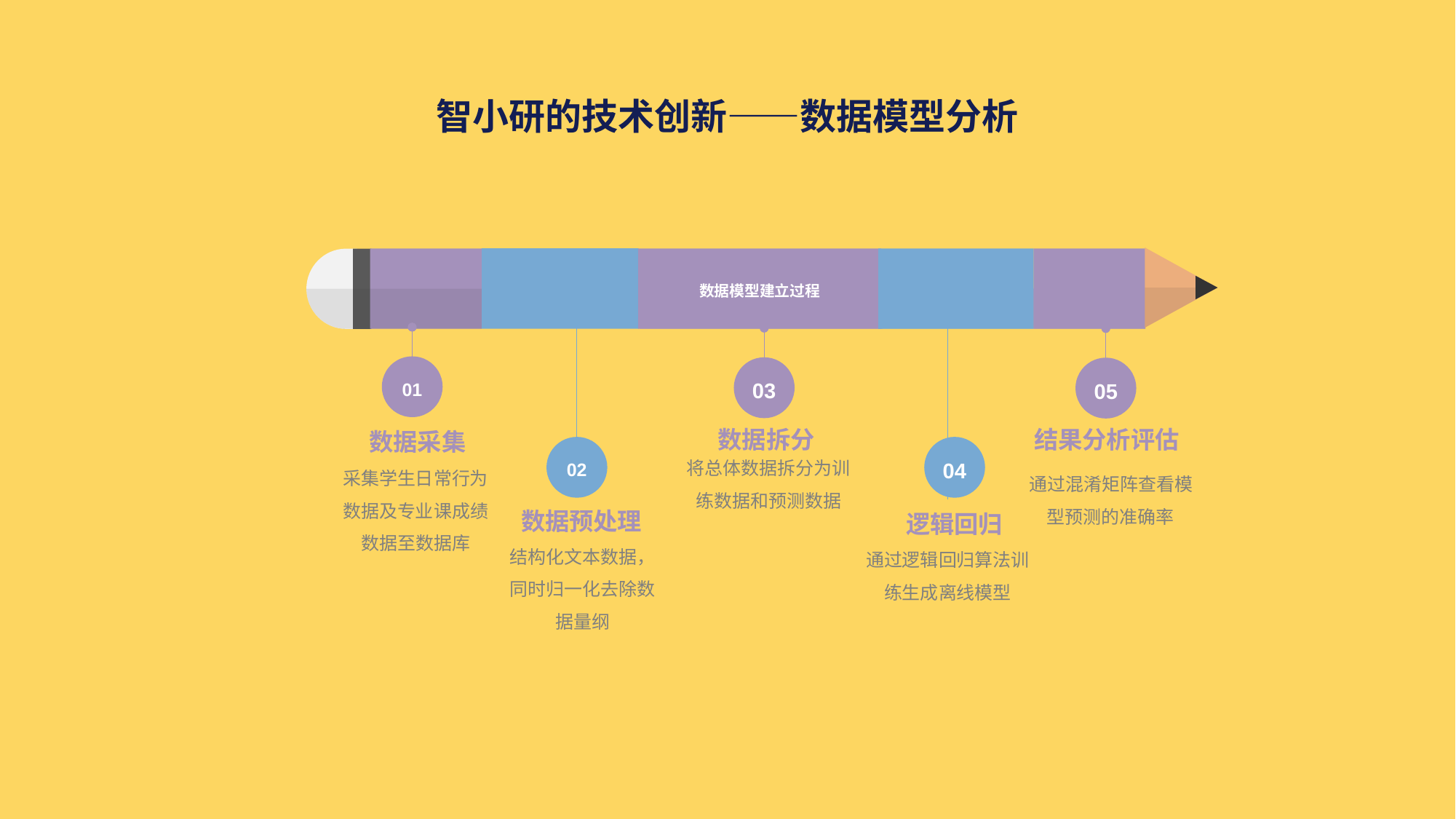

智小研的技术创新——数据模型分析

数据模型建立过程

02
04
01
03
05
数据拆分
结果分析评估
数据采集
将总体数据拆分为训练数据和预测数据
采集学生日常行为数据及专业课成绩数据至数据库
通过混淆矩阵查看模型预测的准确率
数据预处理
逻辑回归
结构化文本数据，同时归一化去除数据量纲
通过逻辑回归算法训练生成离线模型